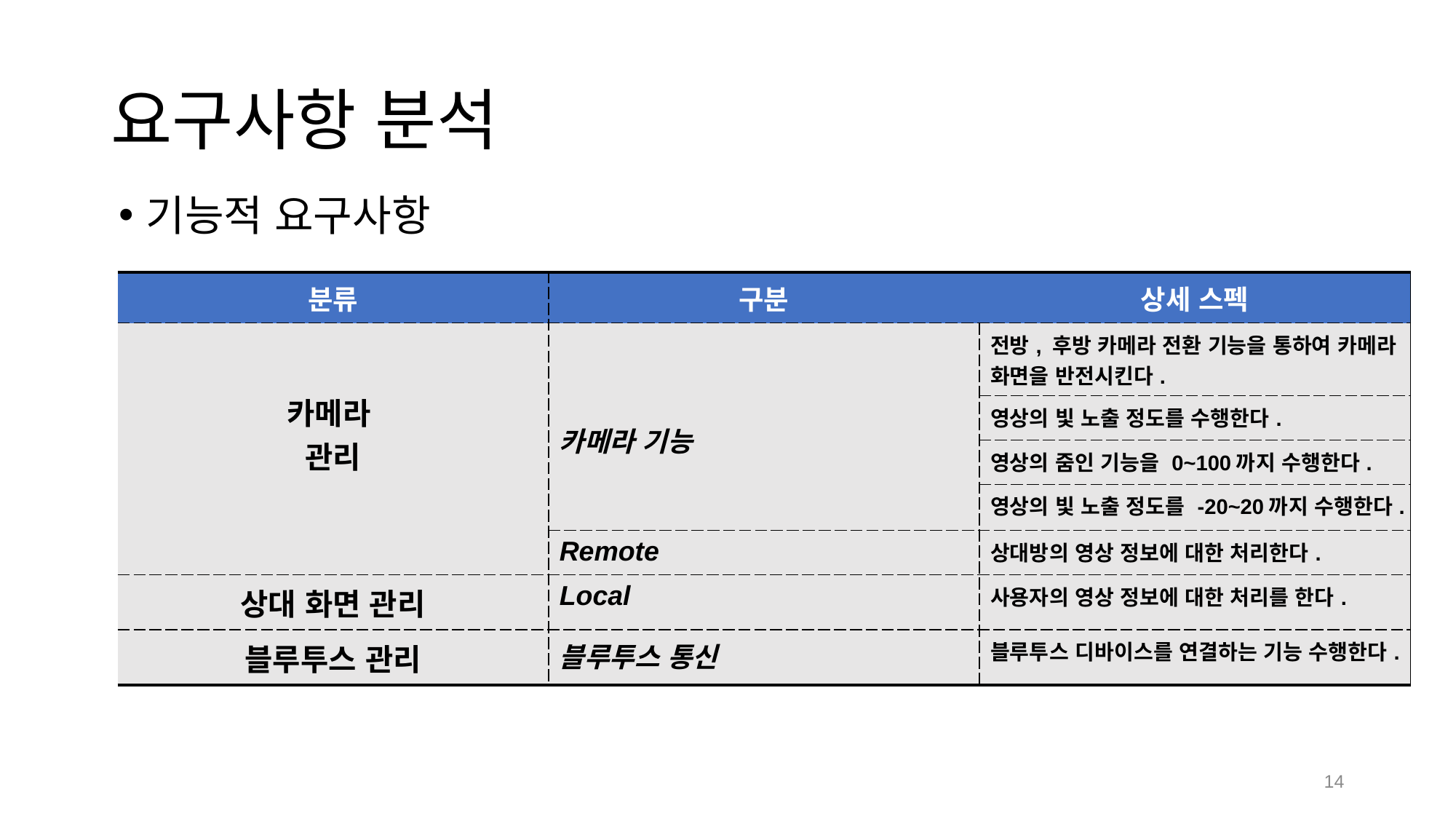

# 요구사항 분석
기능적 요구사항
| 분류 | 구분 | 상세 스펙 |
| --- | --- | --- |
| 카메라 관리 | 카메라 기능 | 전방, 후방 카메라 전환 기능을 통하여 카메라 화면을 반전시킨다. |
|  |  | 영상의 빛 노출 정도를 수행한다. |
|  |  | 영상의 줌인 기능을 0~100까지 수행한다. |
|  |  | 영상의 빛 노출 정도를 -20~20까지 수행한다. |
|  | Remote | 상대방의 영상 정보에 대한 처리한다. |
| 상대 화면 관리 | Local | 사용자의 영상 정보에 대한 처리를 한다. |
| 블루투스 관리 | 블루투스 통신 | 블루투스 디바이스를 연결하는 기능 수행한다. |
14